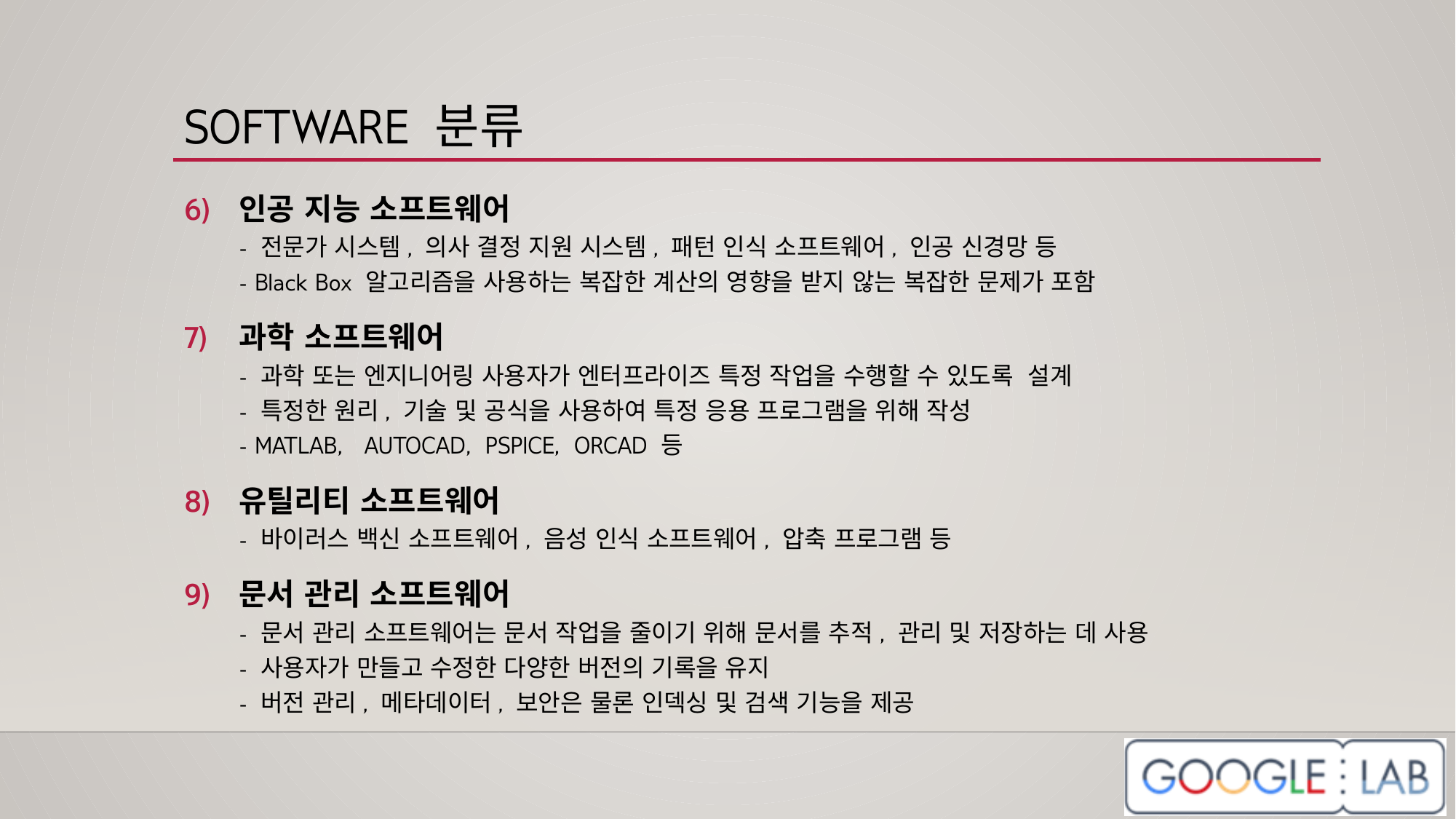

# SOFTWARE 분류
인공 지능 소프트웨어
- 전문가 시스템, 의사 결정 지원 시스템, 패턴 인식 소프트웨어, 인공 신경망 등
- Black Box 알고리즘을 사용하는 복잡한 계산의 영향을 받지 않는 복잡한 문제가 포함
과학 소프트웨어
- 과학 또는 엔지니어링 사용자가 엔터프라이즈 특정 작업을 수행할 수 있도록  설계
- 특정한 원리, 기술 및 공식을 사용하여 특정 응용 프로그램을 위해 작성
- MATLAB,   AUTOCAD,  PSPICE,  ORCAD 등
유틸리티 소프트웨어
- 바이러스 백신 소프트웨어, 음성 인식 소프트웨어, 압축 프로그램 등
문서 관리 소프트웨어
- 문서 관리 소프트웨어는 문서 작업을 줄이기 위해 문서를 추적, 관리 및 저장하는 데 사용
- 사용자가 만들고 수정한 다양한 버전의 기록을 유지
- 버전 관리, 메타데이터, 보안은 물론 인덱싱 및 검색 기능을 제공